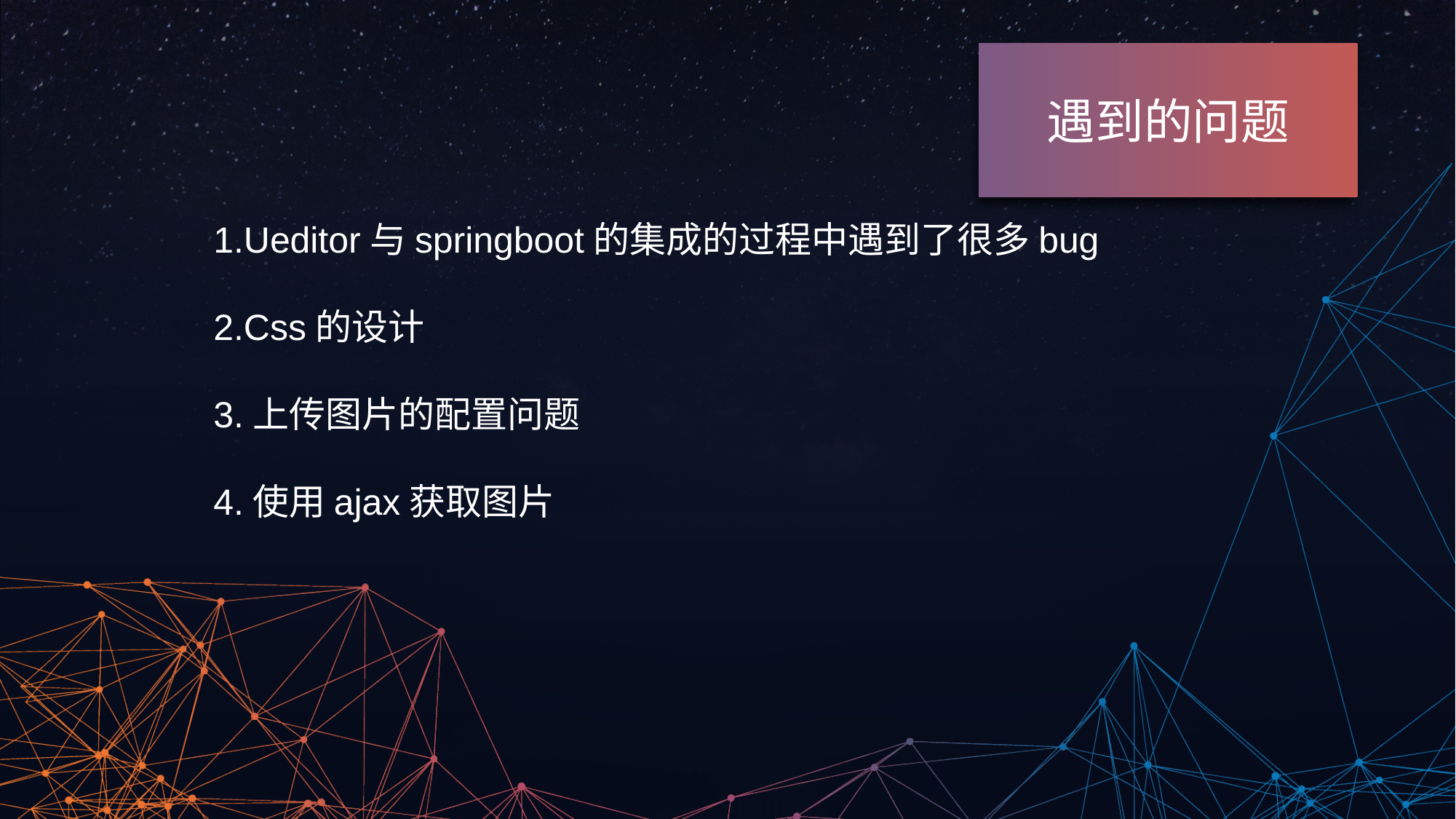

遇到的问题
1.Ueditor与springboot的集成的过程中遇到了很多bug

2.Css的设计

3.上传图片的配置问题

4.使用ajax获取图片